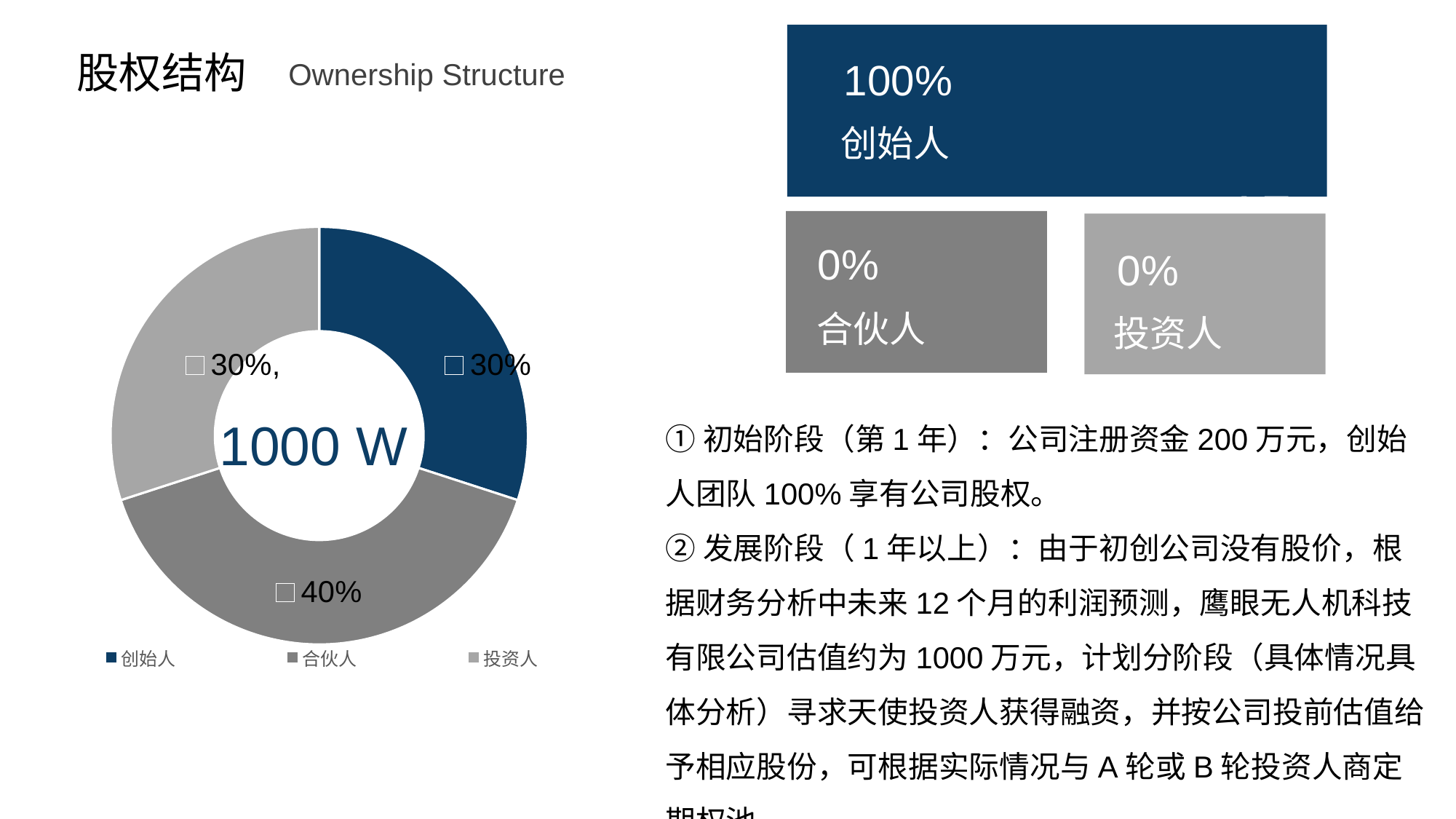

100%
创始人
股权结构
Ownership Structure
15%

0%

### Chart

| Category | 股权结构设计原则 |
|---|---|
| 创始人 | 0.3 |
| 合伙人 | 0.4 |
| 投资人 | 0.3 |
0%
此处输入标题
合伙人
投资人
①初始阶段（第1年）：公司注册资金200万元，创始人团队100%享有公司股权。
②发展阶段（1年以上）：由于初创公司没有股价，根据财务分析中未来12个月的利润预测，鹰眼无人机科技有限公司估值约为1000万元，计划分阶段（具体情况具体分析）寻求天使投资人获得融资，并按公司投前估值给予相应股份，可根据实际情况与A轮或B轮投资人商定期权池。
1000 W
10%